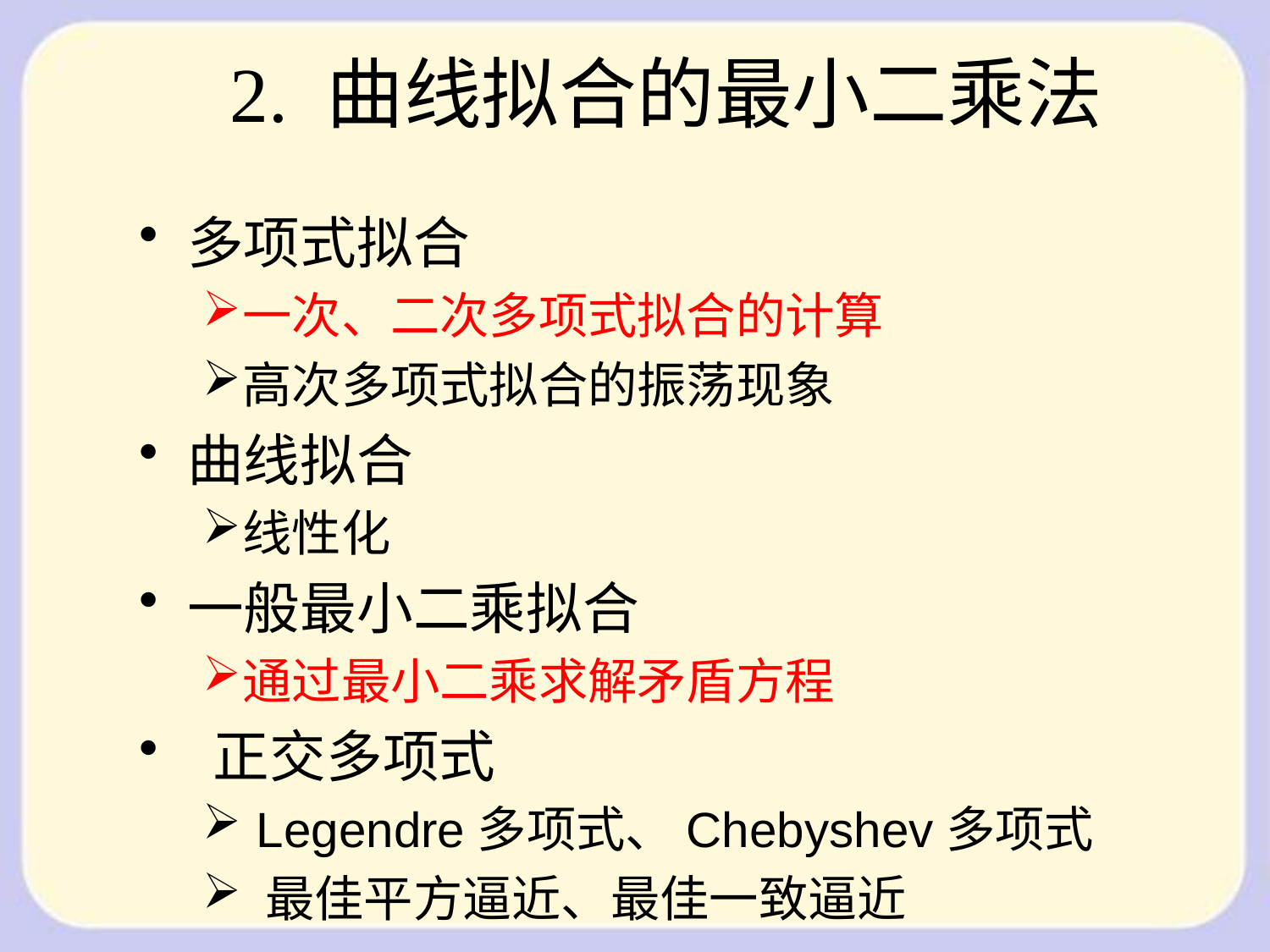

2. 曲线拟合的最小二乘法
多项式拟合
一次、二次多项式拟合的计算
高次多项式拟合的振荡现象
曲线拟合
线性化
一般最小二乘拟合
通过最小二乘求解矛盾方程
 正交多项式
 Legendre多项式、Chebyshev多项式
 最佳平方逼近、最佳一致逼近